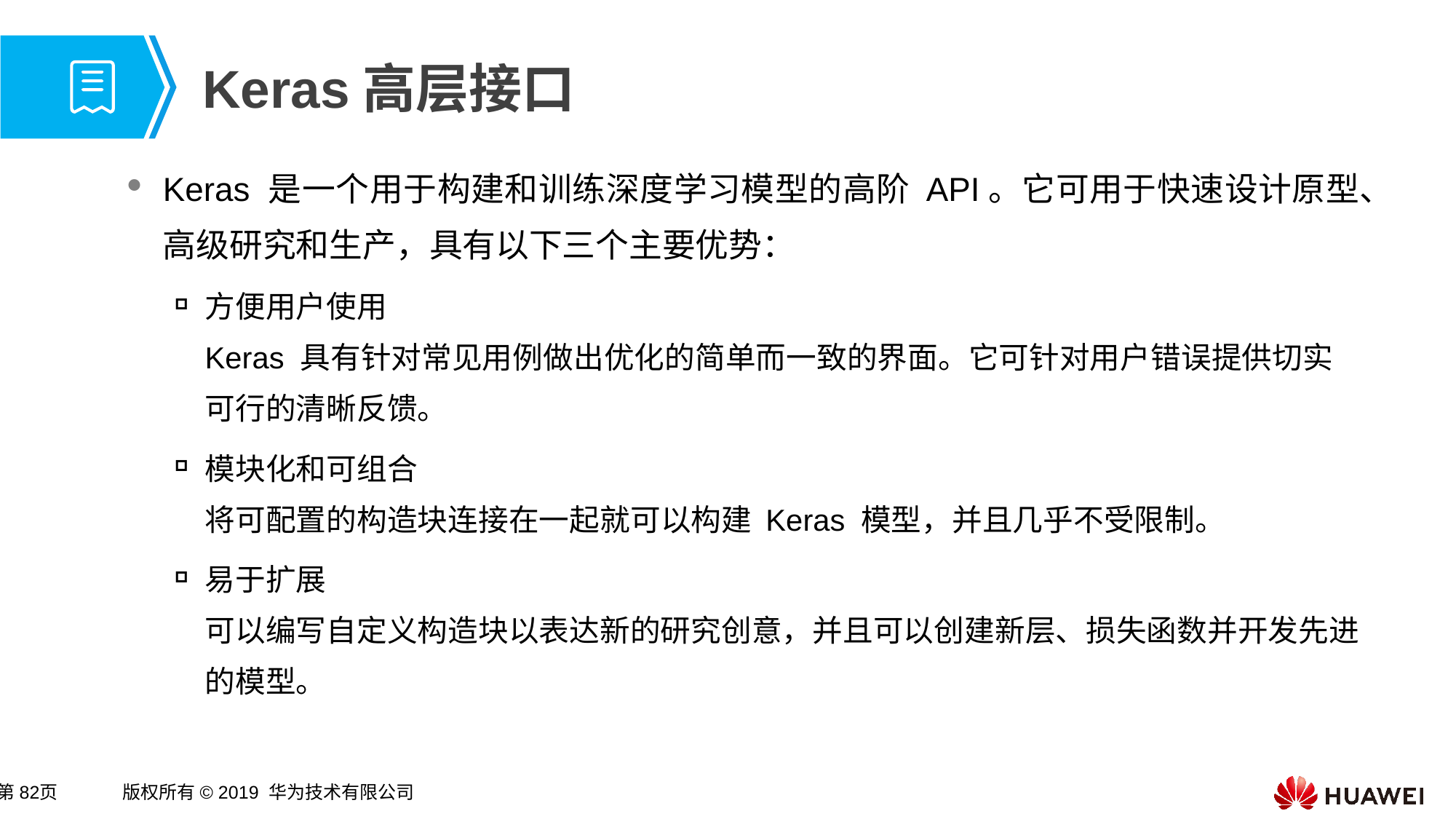

# Keras高层接口
Keras 是一个用于构建和训练深度学习模型的高阶 API。它可用于快速设计原型、高级研究和生产，具有以下三个主要优势：
方便用户使用
Keras 具有针对常见用例做出优化的简单而一致的界面。它可针对用户错误提供切实可行的清晰反馈。
模块化和可组合
将可配置的构造块连接在一起就可以构建 Keras 模型，并且几乎不受限制。
易于扩展
可以编写自定义构造块以表达新的研究创意，并且可以创建新层、损失函数并开发先进的模型。